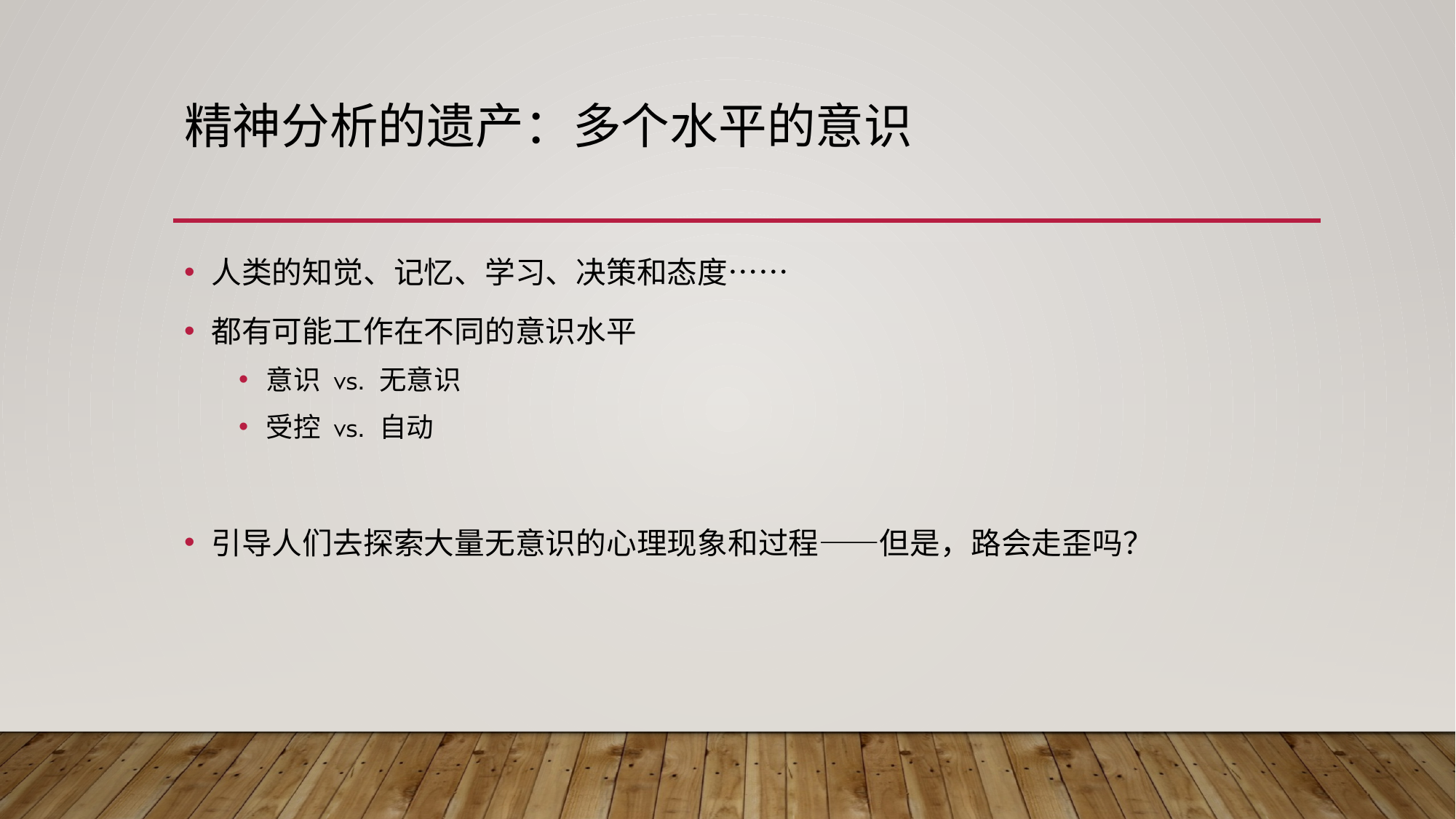

# 精神分析的遗产：多个水平的意识
人类的知觉、记忆、学习、决策和态度……
都有可能工作在不同的意识水平
意识 vs. 无意识
受控 vs. 自动

引导人们去探索大量无意识的心理现象和过程——但是，路会走歪吗？